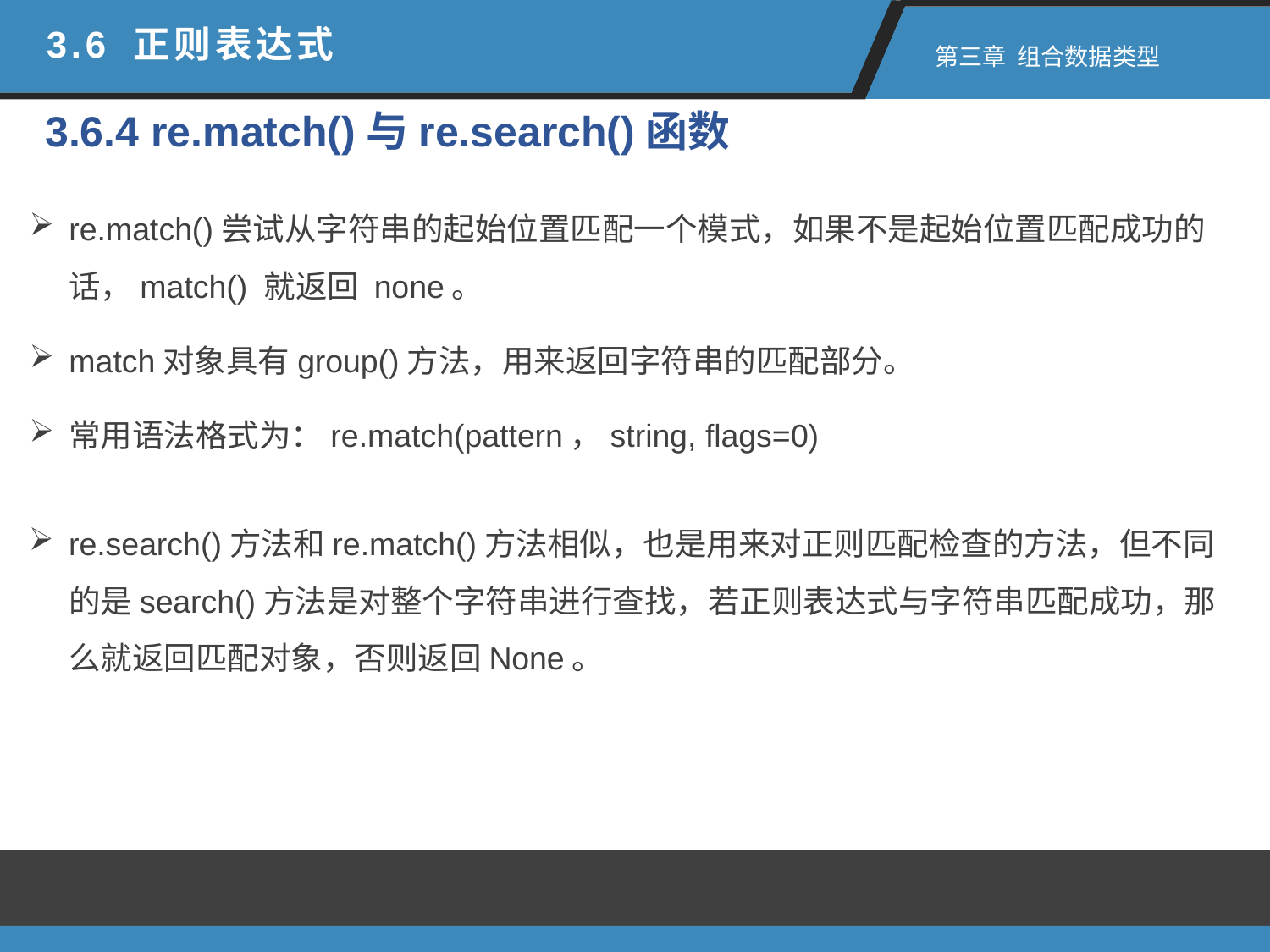

3.6 正则表达式
  第三章  组合数据类型
3.6.4 re.match()与re.search()函数
re.match()尝试从字符串的起始位置匹配一个模式，如果不是起始位置匹配成功的话，match() 就返回 none。
match对象具有group()方法，用来返回字符串的匹配部分。
常用语法格式为：re.match(pattern，string, flags=0)

re.search()方法和re.match()方法相似，也是用来对正则匹配检查的方法，但不同的是search()方法是对整个字符串进行查找，若正则表达式与字符串匹配成功，那么就返回匹配对象，否则返回None。